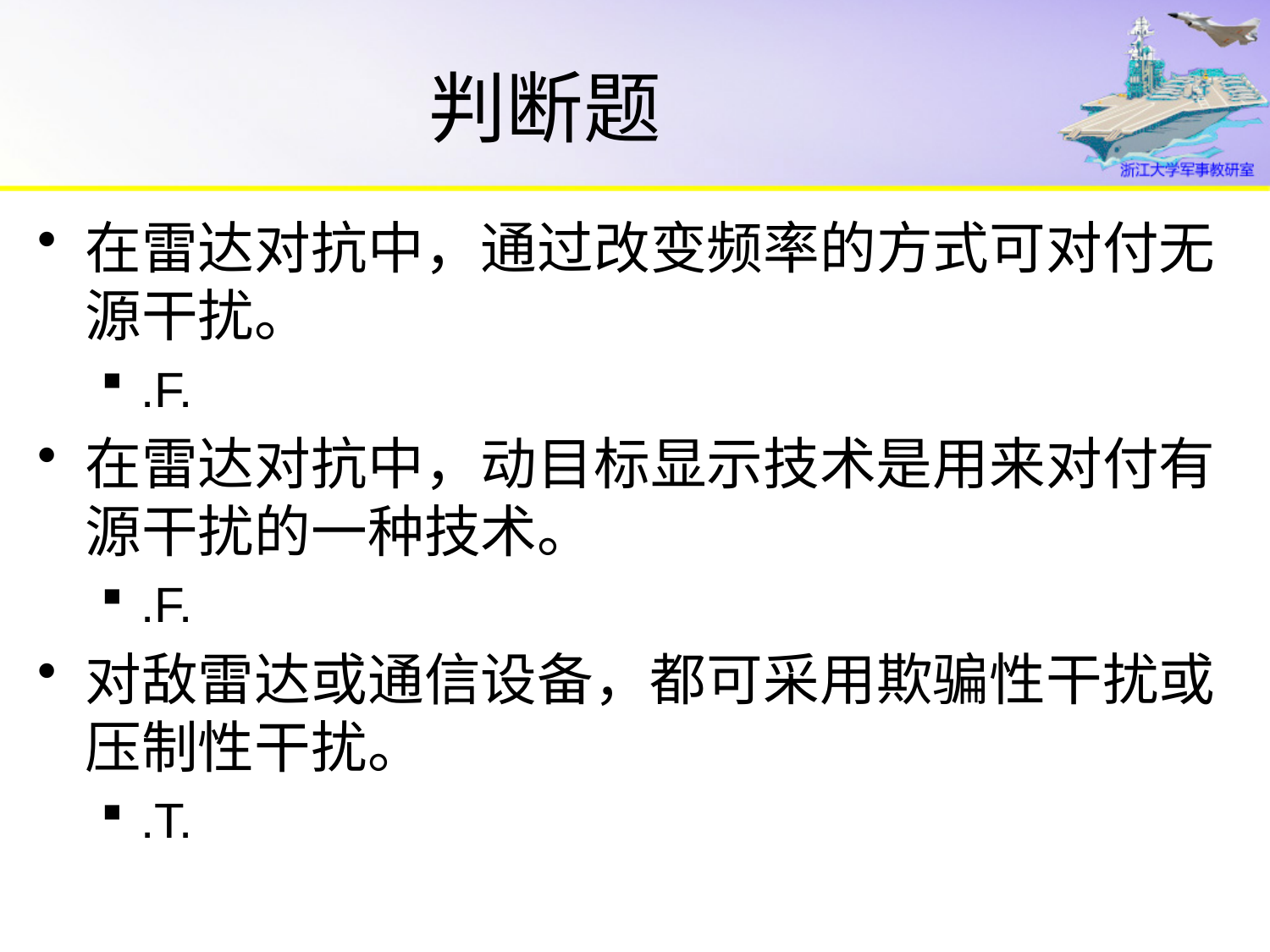

# 判断题
在雷达对抗中，通过改变频率的方式可对付无源干扰。
.F.
在雷达对抗中，动目标显示技术是用来对付有源干扰的一种技术。
.F.
对敌雷达或通信设备，都可采用欺骗性干扰或压制性干扰。
.T.